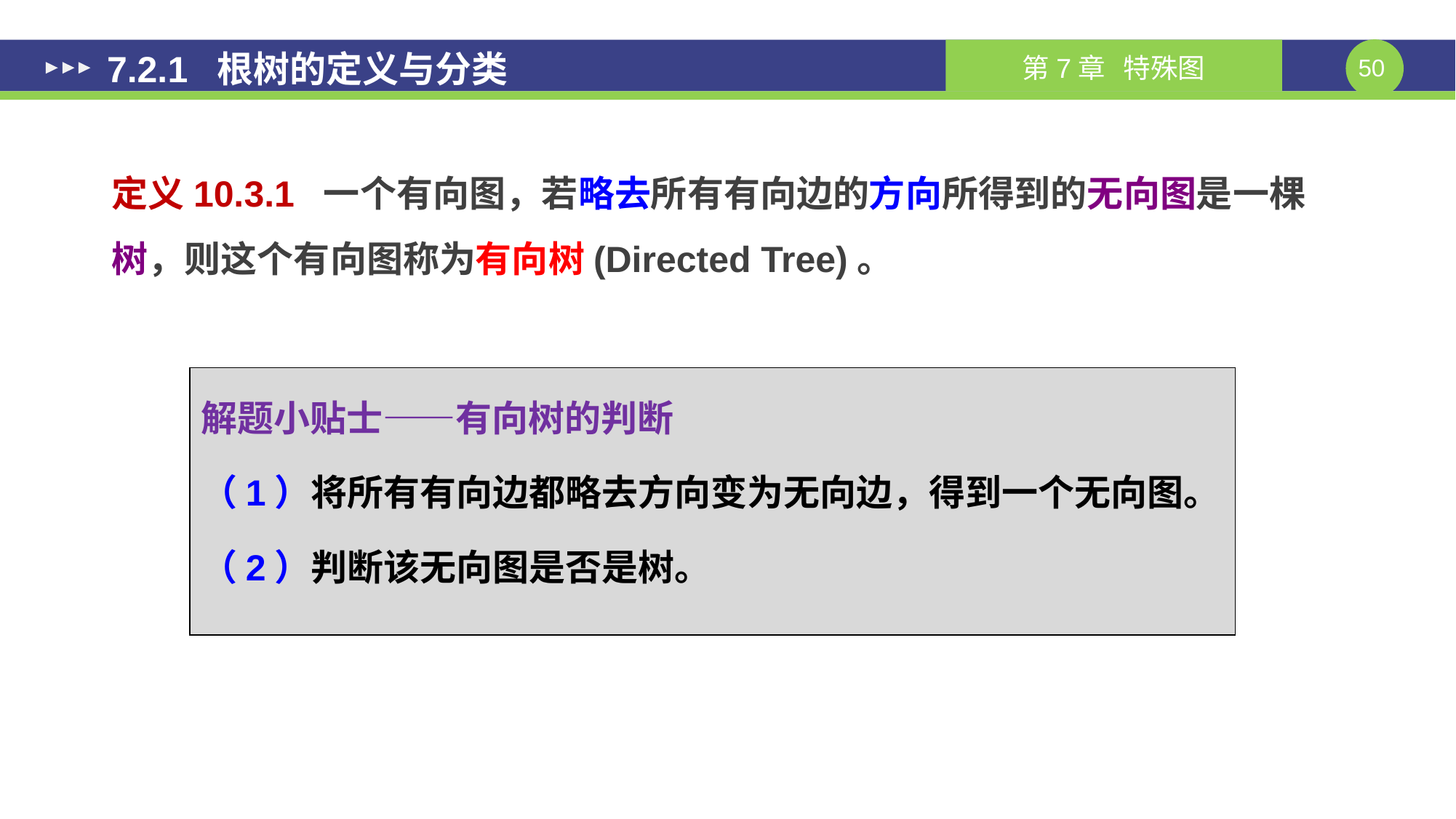

# 7.2.1  根树的定义与分类
定义10.3.1  一个有向图，若略去所有有向边的方向所得到的无向图是一棵树，则这个有向图称为有向树(Directed Tree)。
解题小贴士——有向树的判断
（1）将所有有向边都略去方向变为无向边，得到一个无向图。
（2）判断该无向图是否是树。